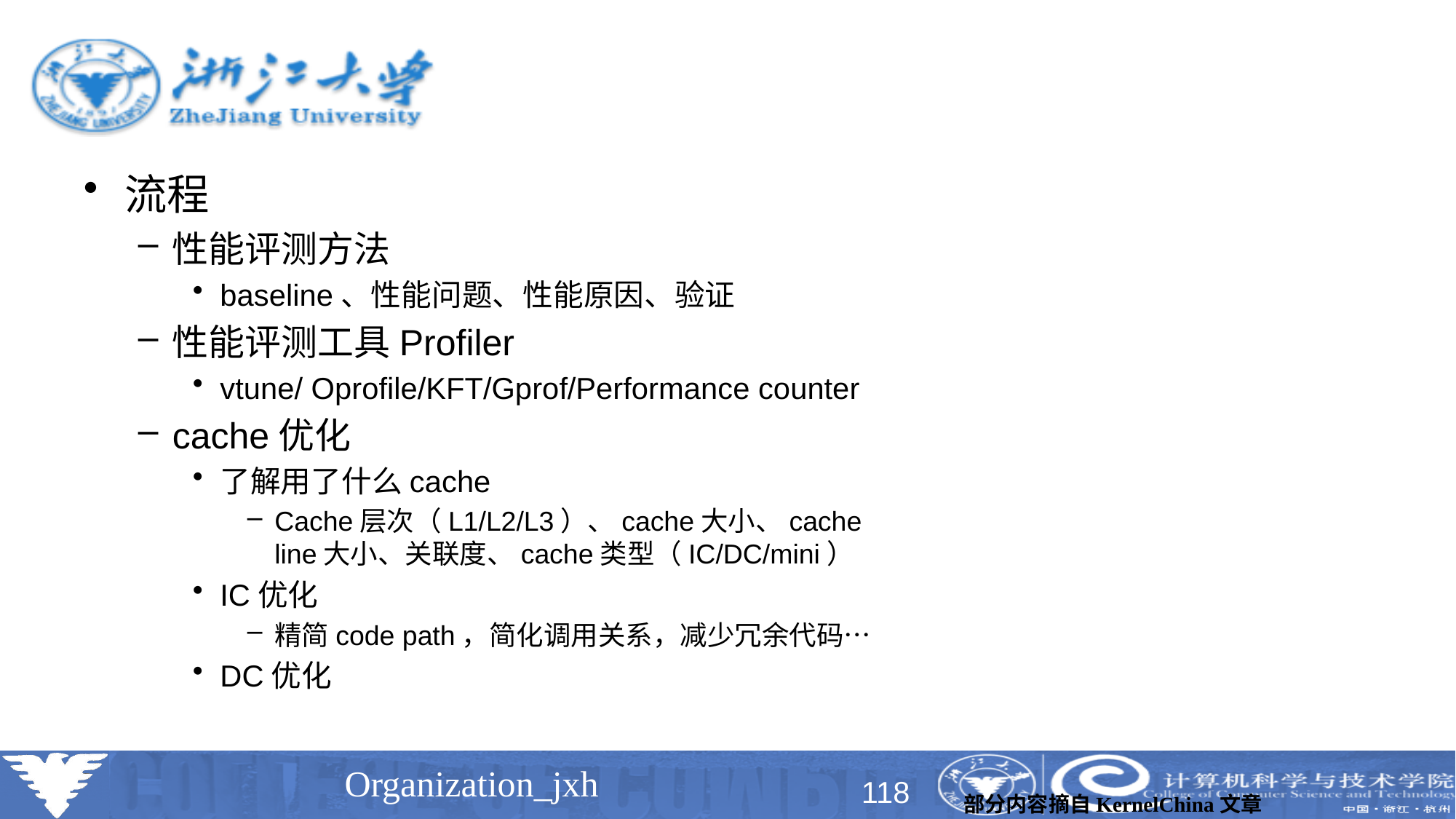

#
流程
性能评测方法
baseline、性能问题、性能原因、验证
性能评测工具Profiler
vtune/ Oprofile/KFT/Gprof/Performance counter
cache优化
了解用了什么cache
Cache层次（L1/L2/L3）、cache大小、cache line大小、关联度、cache类型（IC/DC/mini）
IC优化
精简code path，简化调用关系，减少冗余代码…
DC优化

部分内容摘自KernelChina文章